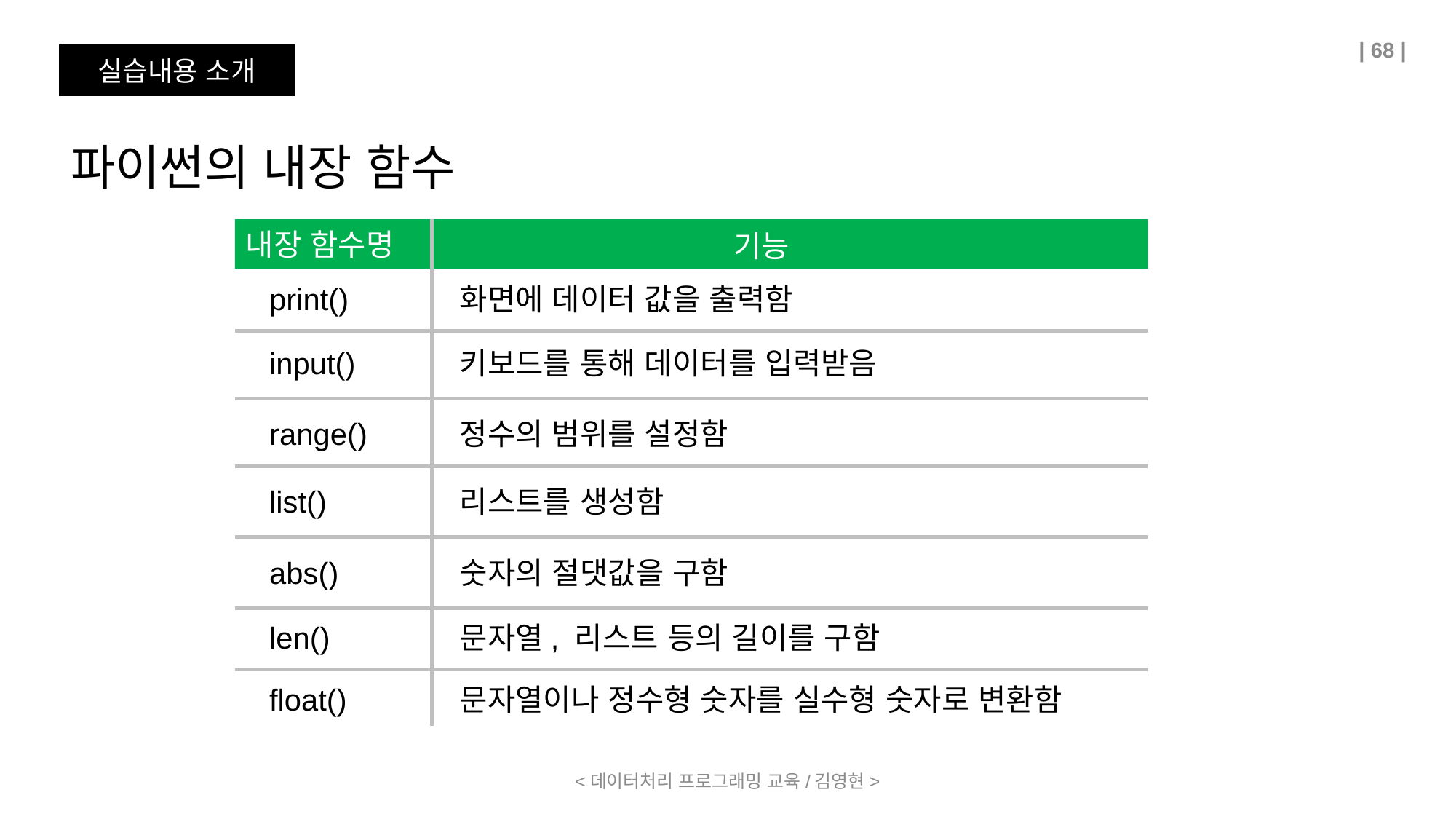

| 68 |
실습내용 소개
파이썬의 내장 함수
내장 함수명
기능
print()
화면에 데이터 값을 출력함
input()
키보드를 통해 데이터를 입력받음
range()
정수의 범위를 설정함
list()
리스트를 생성함
abs()
숫자의 절댓값을 구함
len()
문자열, 리스트 등의 길이를 구함
float()
문자열이나 정수형 숫자를 실수형 숫자로 변환함
<데이터처리 프로그래밍 교육/김영현>